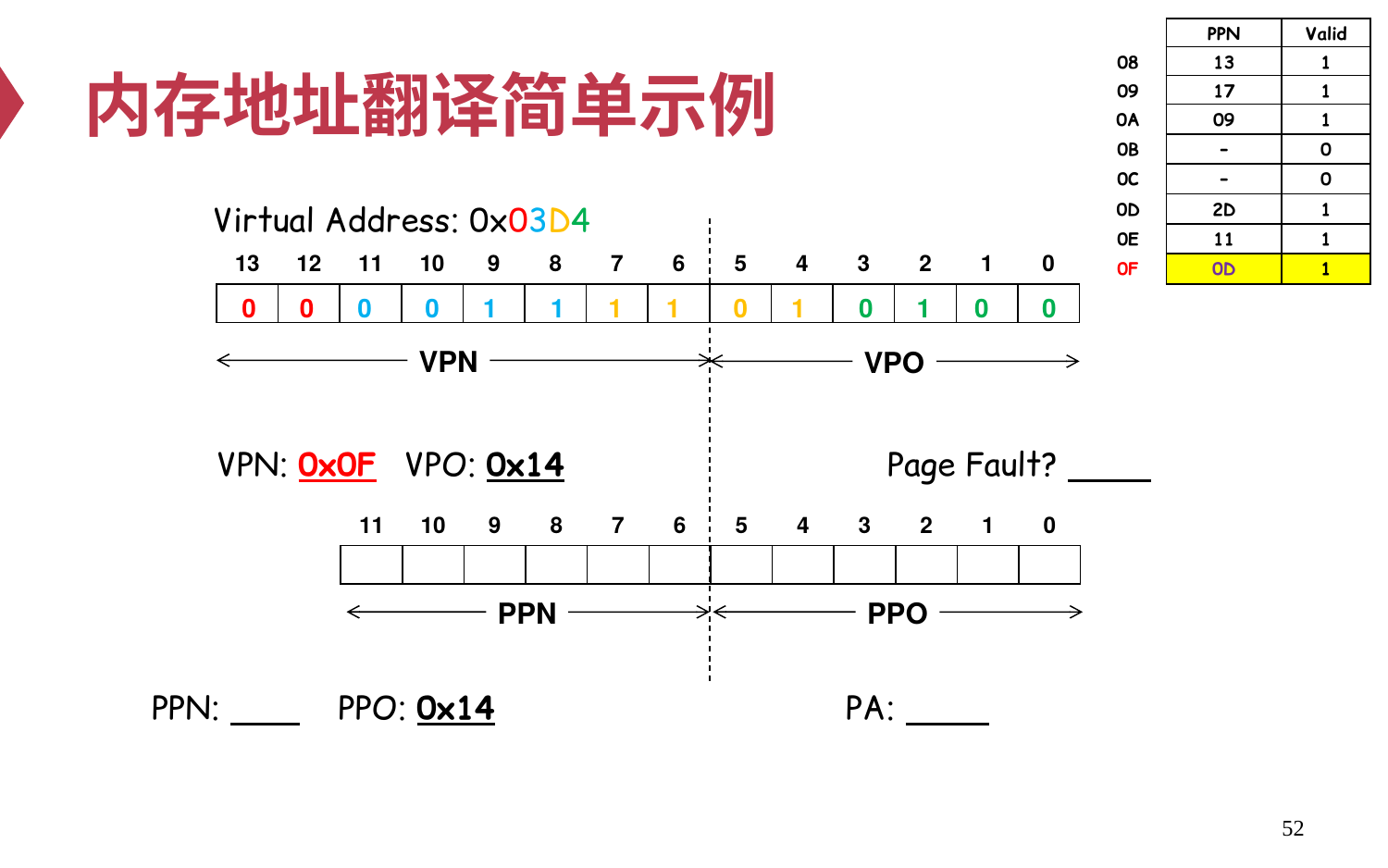

|  | PPN | Valid |
| --- | --- | --- |
| 08 | 13 | 1 |
| 09 | 17 | 1 |
| 0A | 09 | 1 |
| 0B | – | 0 |
| 0C | – | 0 |
| 0D | 2D | 1 |
| 0E | 11 | 1 |
| 0F | 0D | 1 |
# 内存地址翻译简单示例
Virtual Address: 0x03D4
13

12

11

10

9

8

7

6

5

4

3

2

1

0

0
0
0
0
1
1
1
1
0
1
0
1
0
0
VPN

VPO

VPN: 0x0F  VPO: 0x14             	            Page Fault?       d
11

10

9

8

7

6

5

4

3

2

1

0

PPN

PPO

PPN:          PPO: 0x14	    		PA:
52